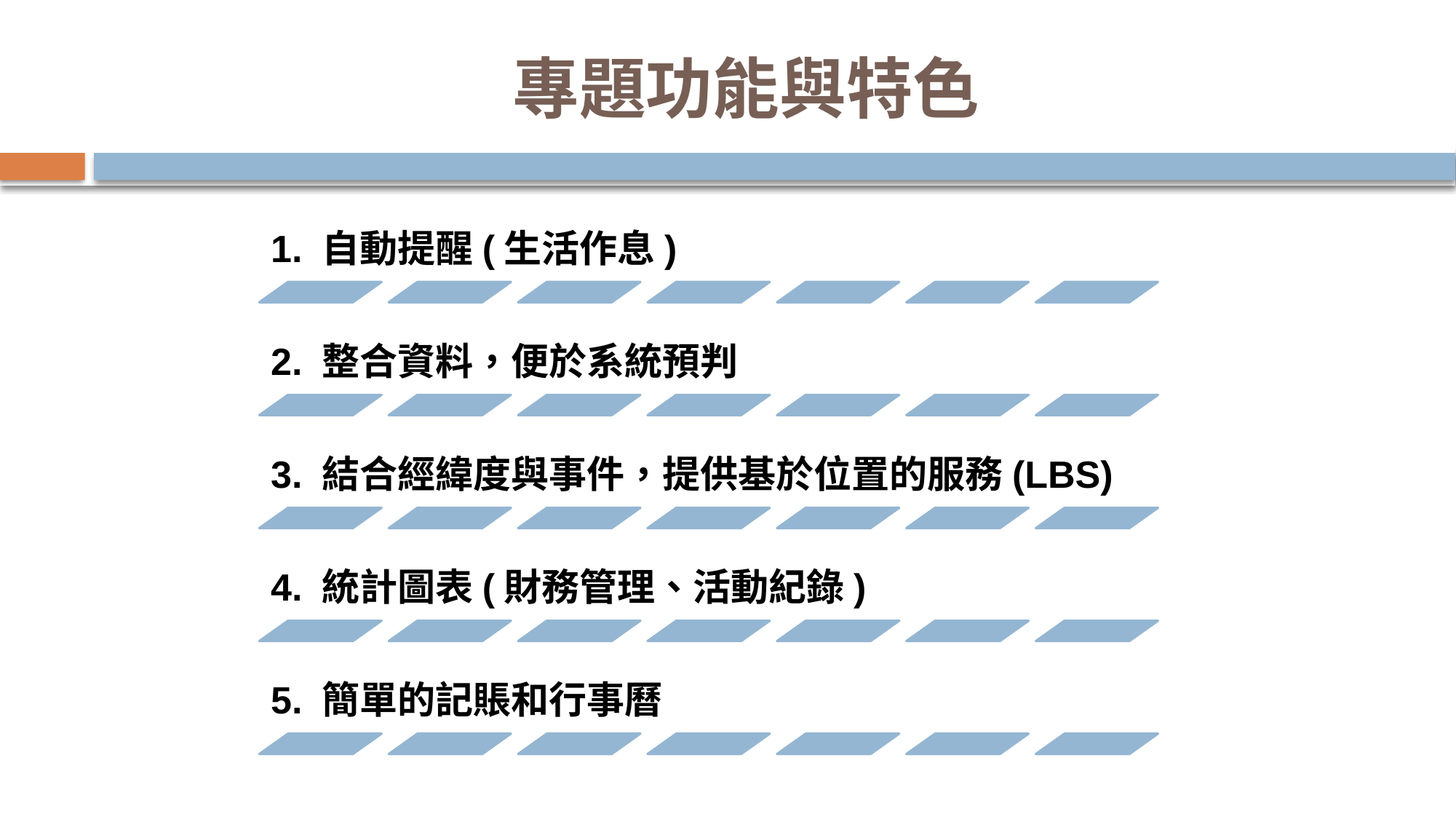

# 專題功能與特色
1. 自動提醒(生活作息)
2. 整合資料，便於系統預判
3. 結合經緯度與事件，提供基於位置的服務(LBS)
4. 統計圖表(財務管理、活動紀錄)
5. 簡單的記賬和行事曆